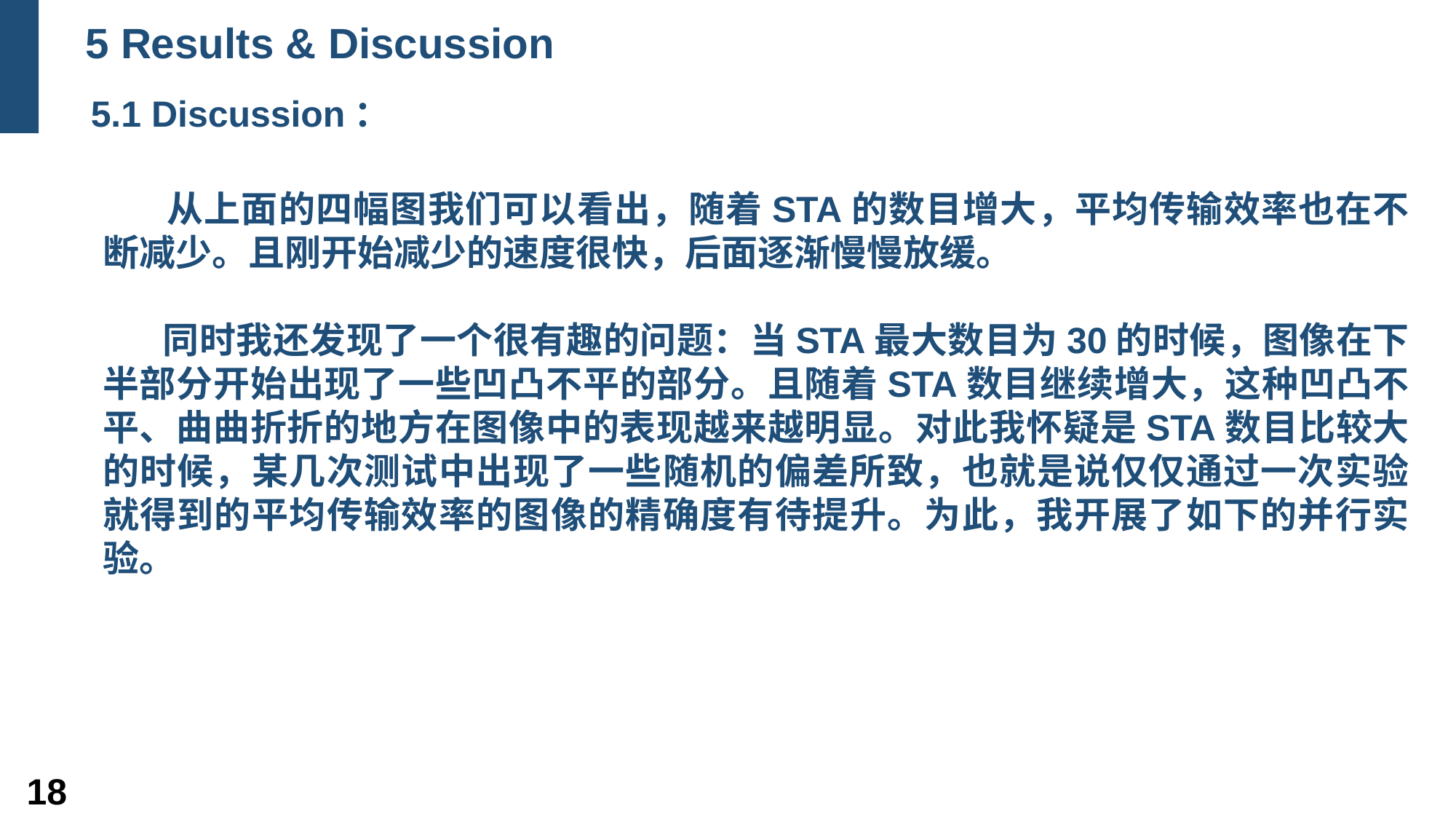

5 Results & Discussion
5.1 Discussion：
      从上面的四幅图我们可以看出，随着STA的数目增大，平均传输效率也在不断减少。且刚开始减少的速度很快，后面逐渐慢慢放缓。

      同时我还发现了一个很有趣的问题：当STA最大数目为30的时候，图像在下半部分开始出现了一些凹凸不平的部分。且随着STA数目继续增大，这种凹凸不平、曲曲折折的地方在图像中的表现越来越明显。对此我怀疑是STA数目比较大的时候，某几次测试中出现了一些随机的偏差所致，也就是说仅仅通过一次实验就得到的平均传输效率的图像的精确度有待提升。为此，我开展了如下的并行实验。

18